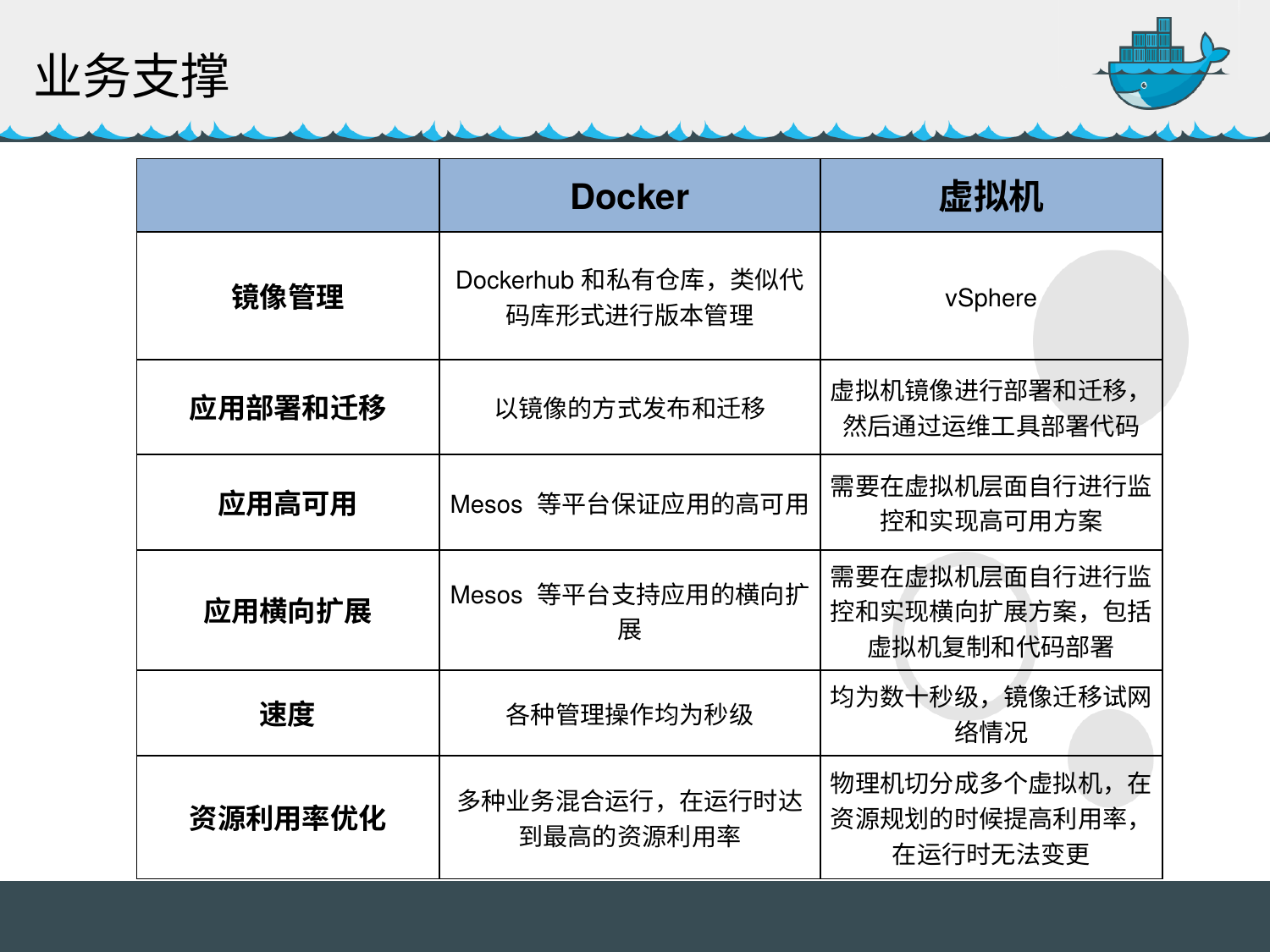

业务支撑
|  | Docker | 虚拟机 |
| --- | --- | --- |
| 镜像管理 | Dockerhub和私有仓库，类似代码库形式进行版本管理 | vSphere |
| 应用部署和迁移 | 以镜像的方式发布和迁移 | 虚拟机镜像进行部署和迁移，然后通过运维工具部署代码 |
| 应用高可用 | Mesos 等平台保证应用的高可用 | 需要在虚拟机层面自行进行监控和实现高可用方案 |
| 应用横向扩展 | Mesos 等平台支持应用的横向扩展 | 需要在虚拟机层面自行进行监控和实现横向扩展方案，包括虚拟机复制和代码部署 |
| 速度 | 各种管理操作均为秒级 | 均为数十秒级，镜像迁移试网络情况 |
| 资源利用率优化 | 多种业务混合运行，在运行时达到最高的资源利用率 | 物理机切分成多个虚拟机，在资源规划的时候提高利用率，在运行时无法变更 |